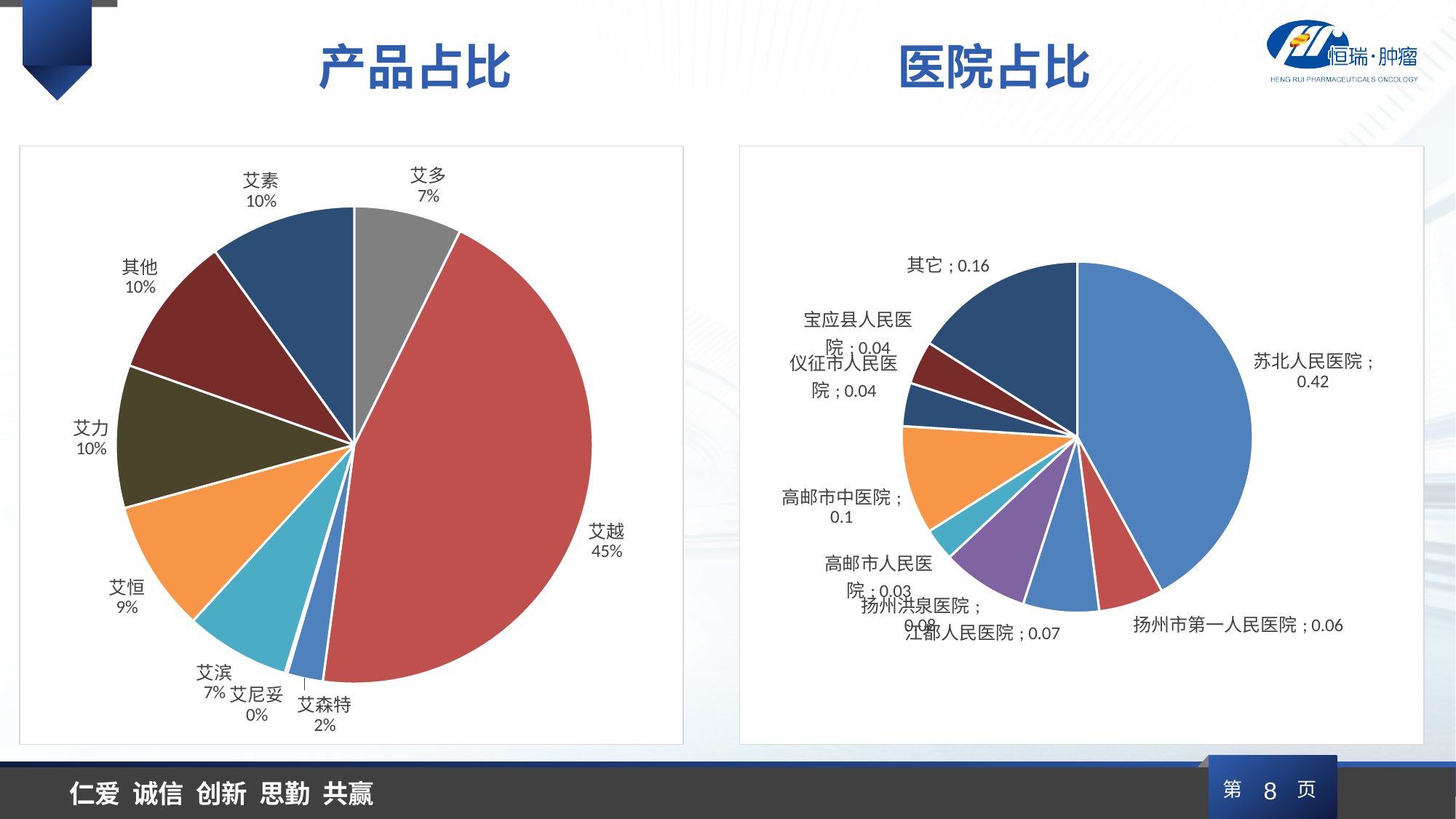

产品占比
医院占比

### Chart

| Category |  |
|---|---|
| 艾多 | 205.0 |
| 艾越 | 1255.0 |
| 艾森特 | 68.0 |
| 艾尼妥 | 5.0 |
| 艾滨 | 199.0 |
| 艾恒 | 250.0 |
| 艾力 | 271.0 |
| 其他 | 271.0 |
| 艾素 | 278.0 |

### Chart

| Category |  |
|---|---|
| 苏北人民医院 | 0.42 |
| 扬州市第一人民医院 | 0.06 |
| 江都人民医院 | 0.07 |
| 扬州洪泉医院 | 0.08 |
| 高邮市人民医院 | 0.03 |
| 高邮市中医院 | 0.1 |
| 仪征市人民医院 | 0.04 |
| 宝应县人民医院 | 0.04 |
| 其它 | 0.16 |